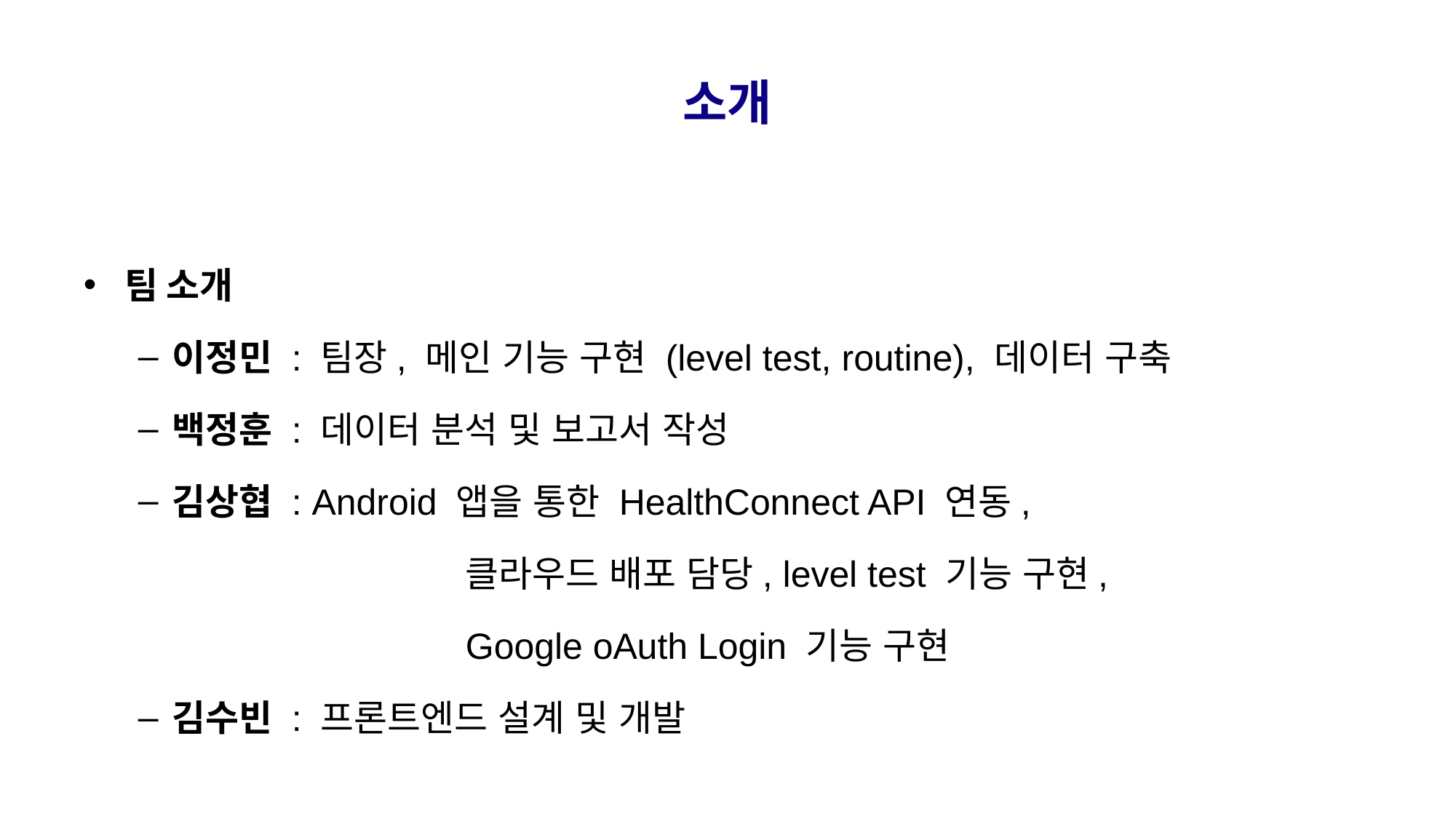

# 소개

팀 소개
이정민 : 팀장, 메인 기능 구현 (level test, routine), 데이터 구축
백정훈 : 데이터 분석 및 보고서 작성
김상협 : Android 앱을 통한 HealthConnect API 연동,
			클라우드 배포 담당, level test 기능 구현,
			Google oAuth Login 기능 구현
김수빈 : 프론트엔드 설계 및 개발